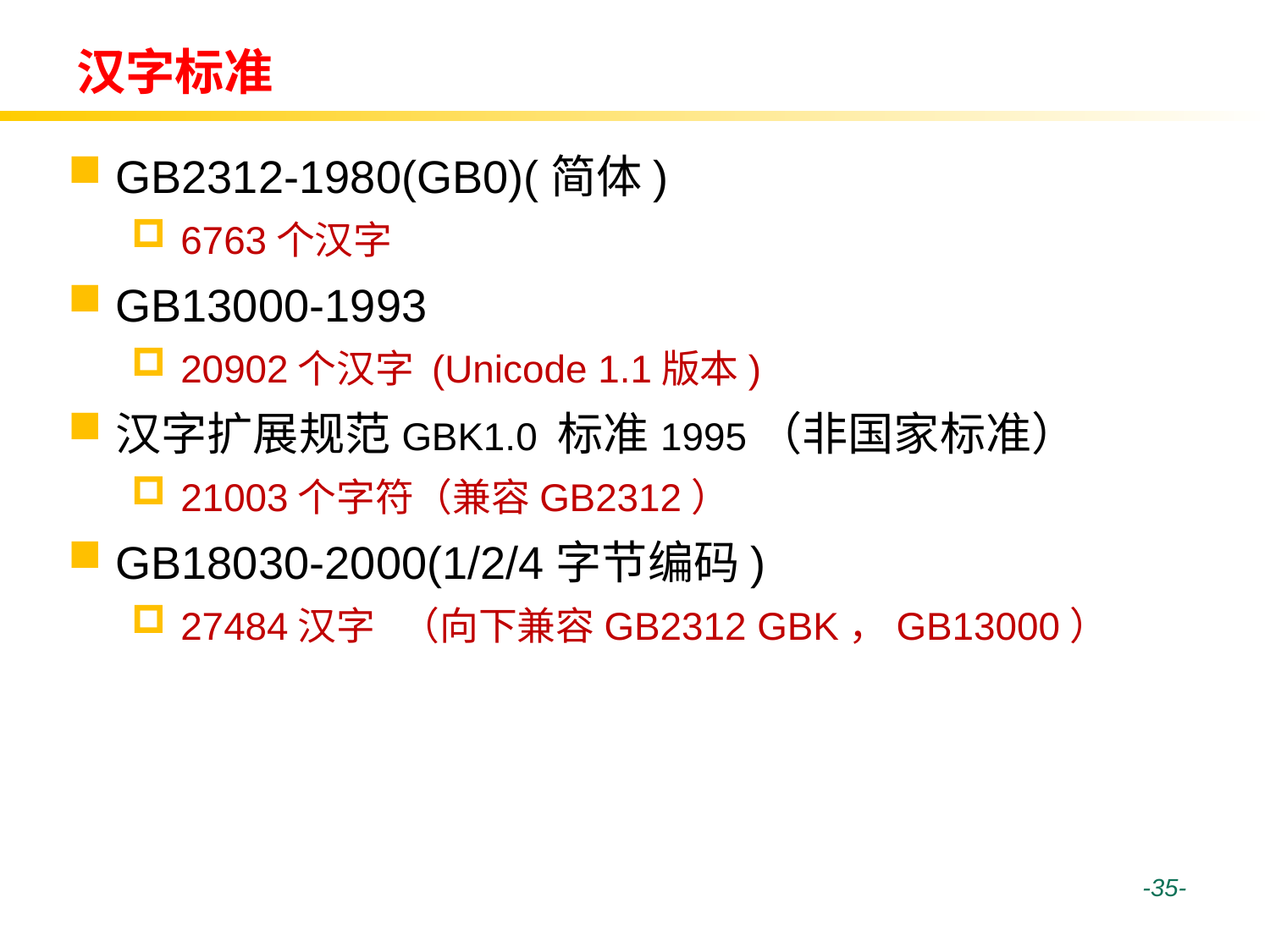

# 汉字标准
GB2312-1980(GB0)(简体)
6763个汉字
GB13000-1993
20902个汉字 (Unicode 1.1版本)
汉字扩展规范GBK1.0 标准1995（非国家标准）
21003个字符（兼容GB2312）
GB18030-2000(1/2/4字节编码)
27484汉字   （向下兼容GB2312 GBK，GB13000）
 -35-